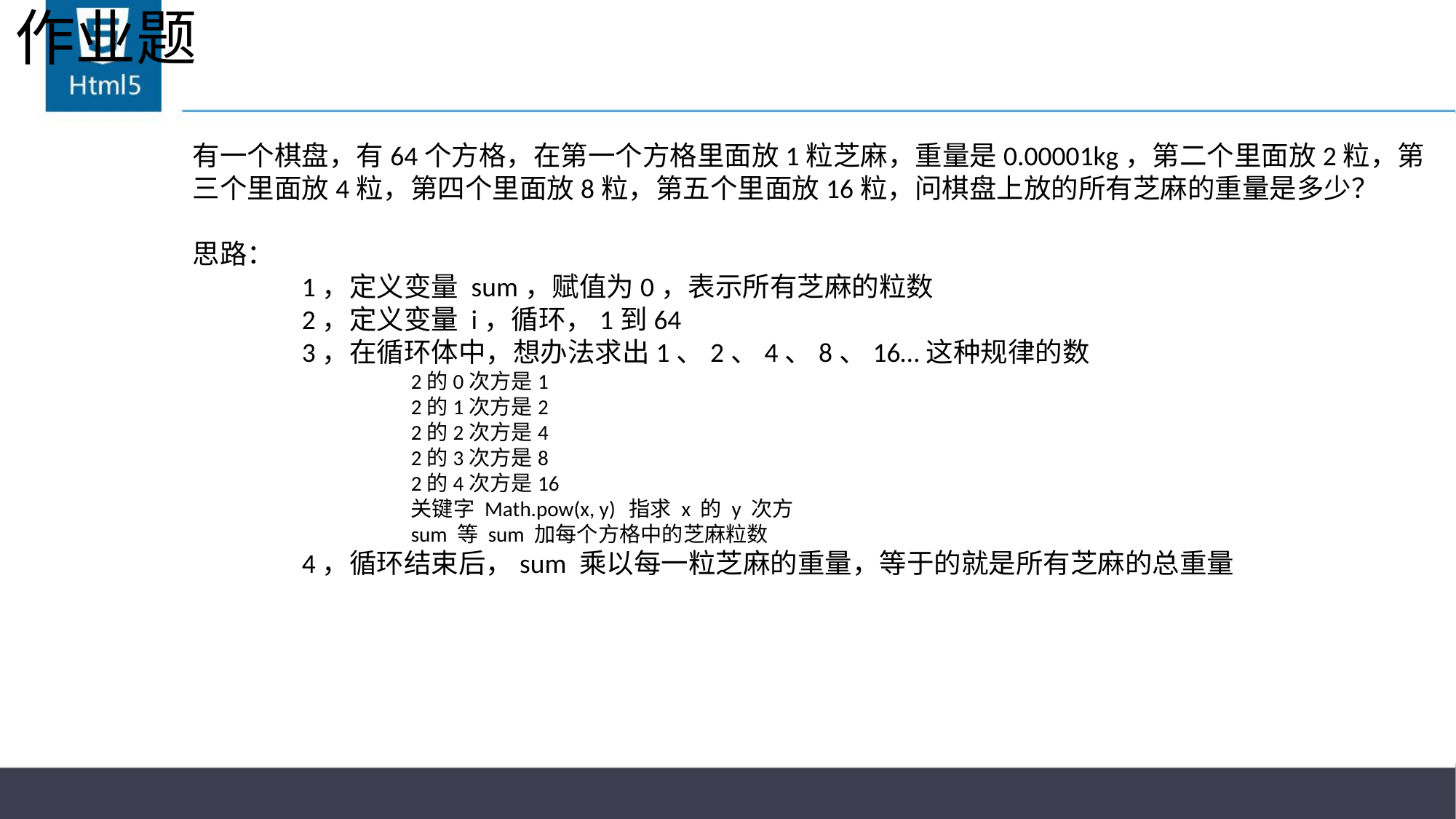

# 作业题
有一个棋盘，有64个方格，在第一个方格里面放1粒芝麻，重量是0.00001kg，第二个里面放2粒，第三个里面放4粒，第四个里面放8粒，第五个里面放16粒，问棋盘上放的所有芝麻的重量是多少？

思路：
	1，定义变量 sum，赋值为0，表示所有芝麻的粒数
	2，定义变量 i，循环，1到64
	3，在循环体中，想办法求出1、2、4、8、16…这种规律的数
		2的0次方是1
		2的1次方是2
		2的2次方是4
		2的3次方是8
		2的4次方是16
		关键字 Math.pow(x, y)	指求 x 的 y 次方
		sum 等 sum 加每个方格中的芝麻粒数
	4，循环结束后，sum 乘以每一粒芝麻的重量，等于的就是所有芝麻的总重量